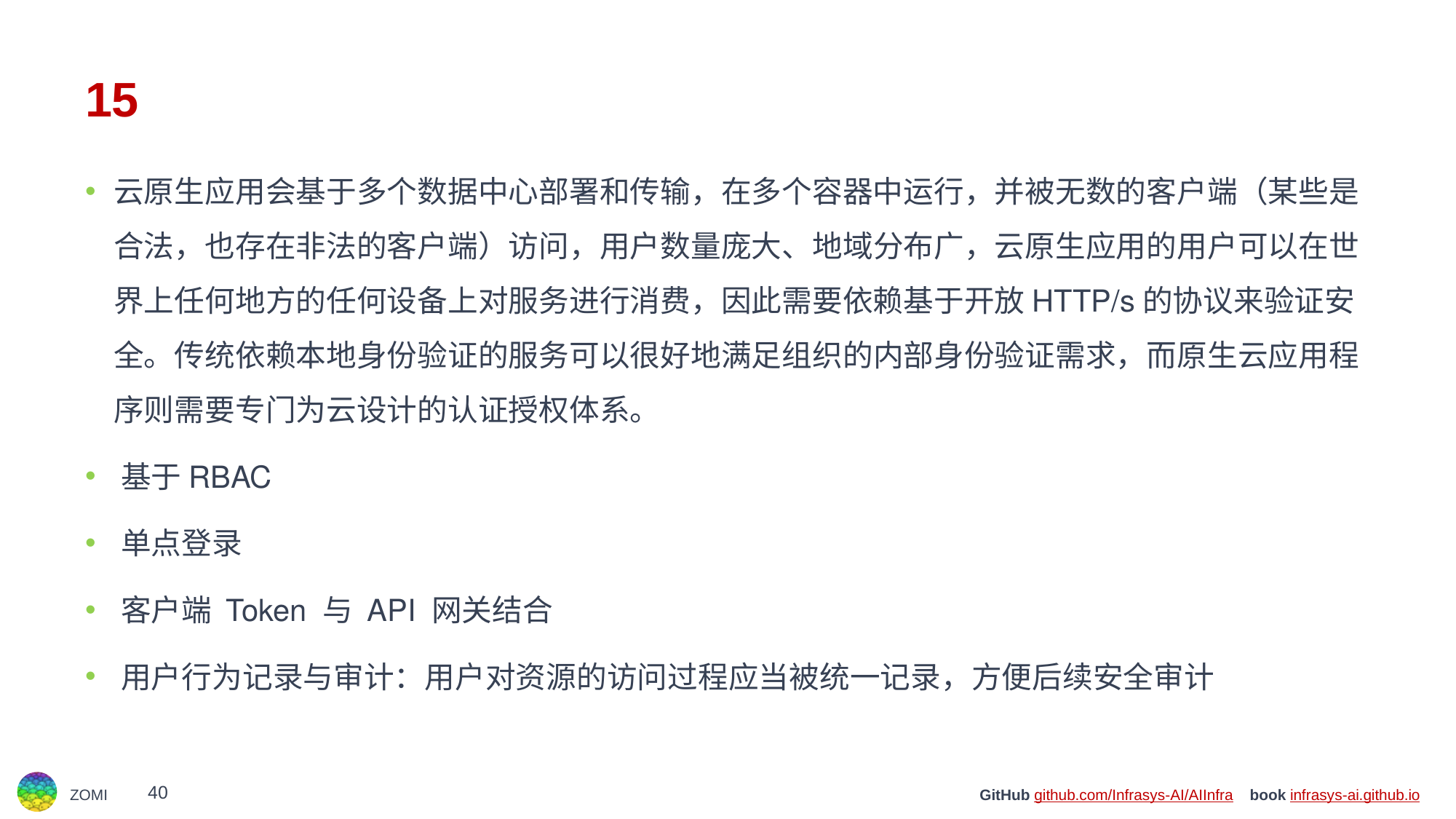

# 15
云原生应用会基于多个数据中心部署和传输，在多个容器中运行，并被无数的客户端（某些是合法，也存在非法的客户端）访问，用户数量庞大、地域分布广，云原生应用的用户可以在世界上任何地方的任何设备上对服务进行消费，因此需要依赖基于开放HTTP/s的协议来验证安全。传统依赖本地身份验证的服务可以很好地满足组织的内部身份验证需求，而原生云应用程序则需要专门为云设计的认证授权体系。
﻿﻿基于RBAC
﻿﻿单点登录
﻿﻿客户端 Token 与 API 网关结合
﻿﻿用户行为记录与审计：用户对资源的访问过程应当被统一记录，方便后续安全审计